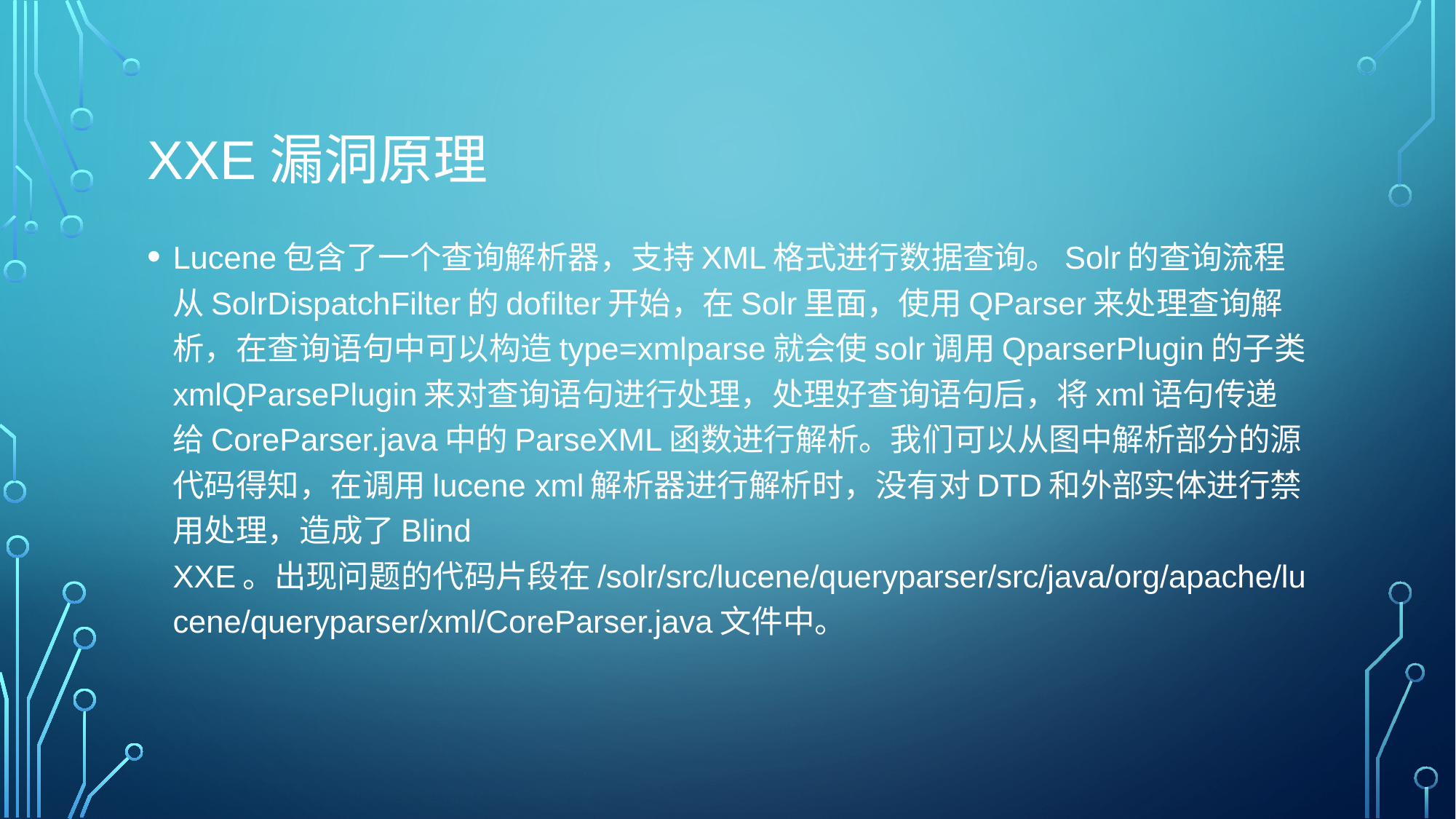

# XXE漏洞原理
Lucene包含了一个查询解析器，支持XML格式进行数据查询。Solr的查询流程从SolrDispatchFilter的dofilter开始，在Solr里面，使用QParser来处理查询解析，在查询语句中可以构造type=xmlparse就会使solr调用QparserPlugin的子类xmlQParsePlugin来对查询语句进行处理，处理好查询语句后，将xml语句传递给CoreParser.java中的ParseXML函数进行解析。我们可以从图中解析部分的源代码得知，在调用lucene xml解析器进行解析时，没有对DTD和外部实体进行禁用处理，造成了Blind XXE。出现问题的代码片段在/solr/src/lucene/queryparser/src/java/org/apache/lucene/queryparser/xml/CoreParser.java文件中。